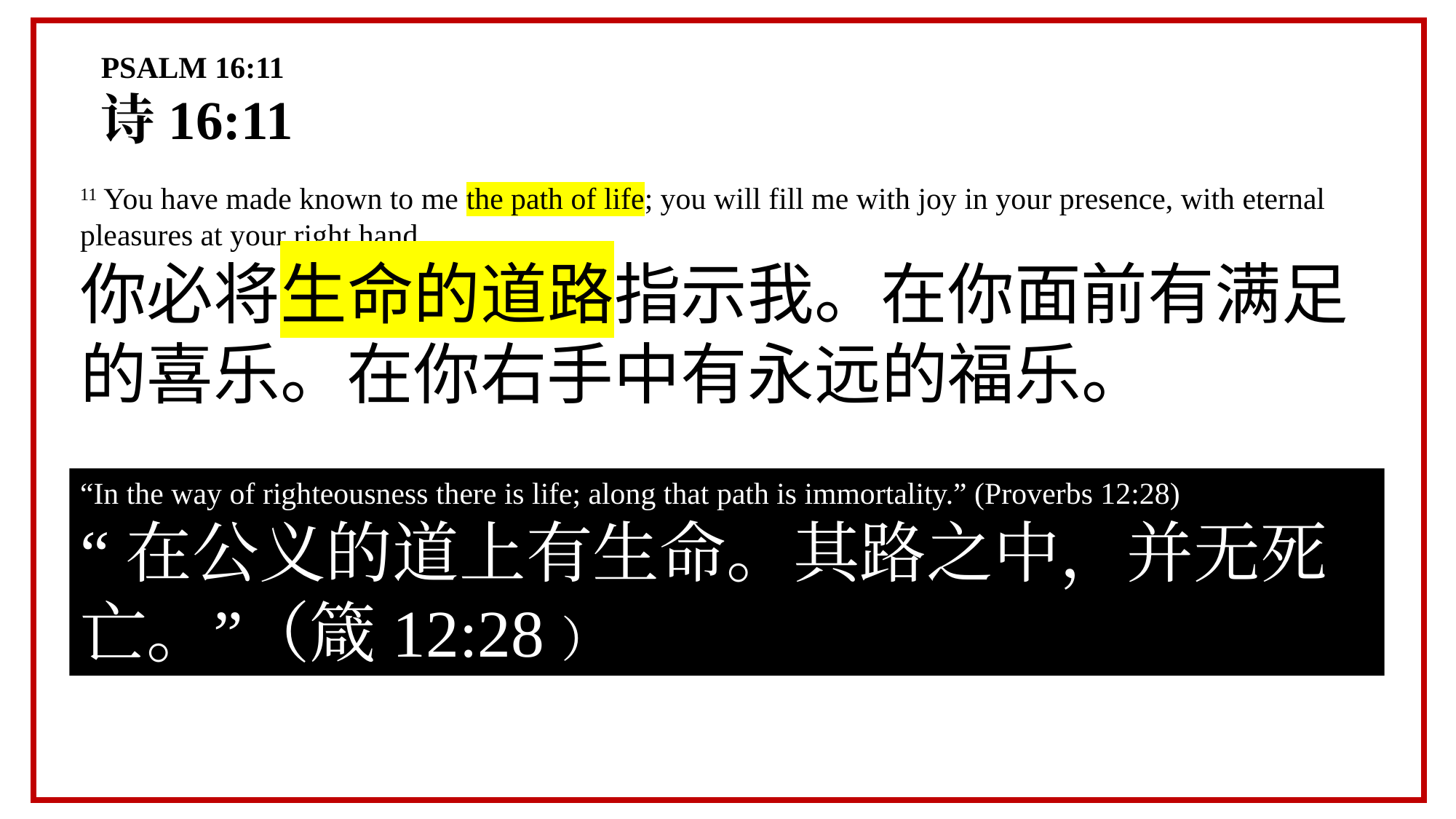

PSALM 16:11
诗16:11
11 You have made known to me the path of life; you will fill me with joy in your presence, with eternal pleasures at your right hand.
你必将生命的道路指示我。在你面前有满足的喜乐。在你右手中有永远的福乐。
“In the way of righteousness there is life; along that path is immortality.” (Proverbs 12:28)
“在公义的道上有生命。其路之中，并无死亡。”（箴12:28）